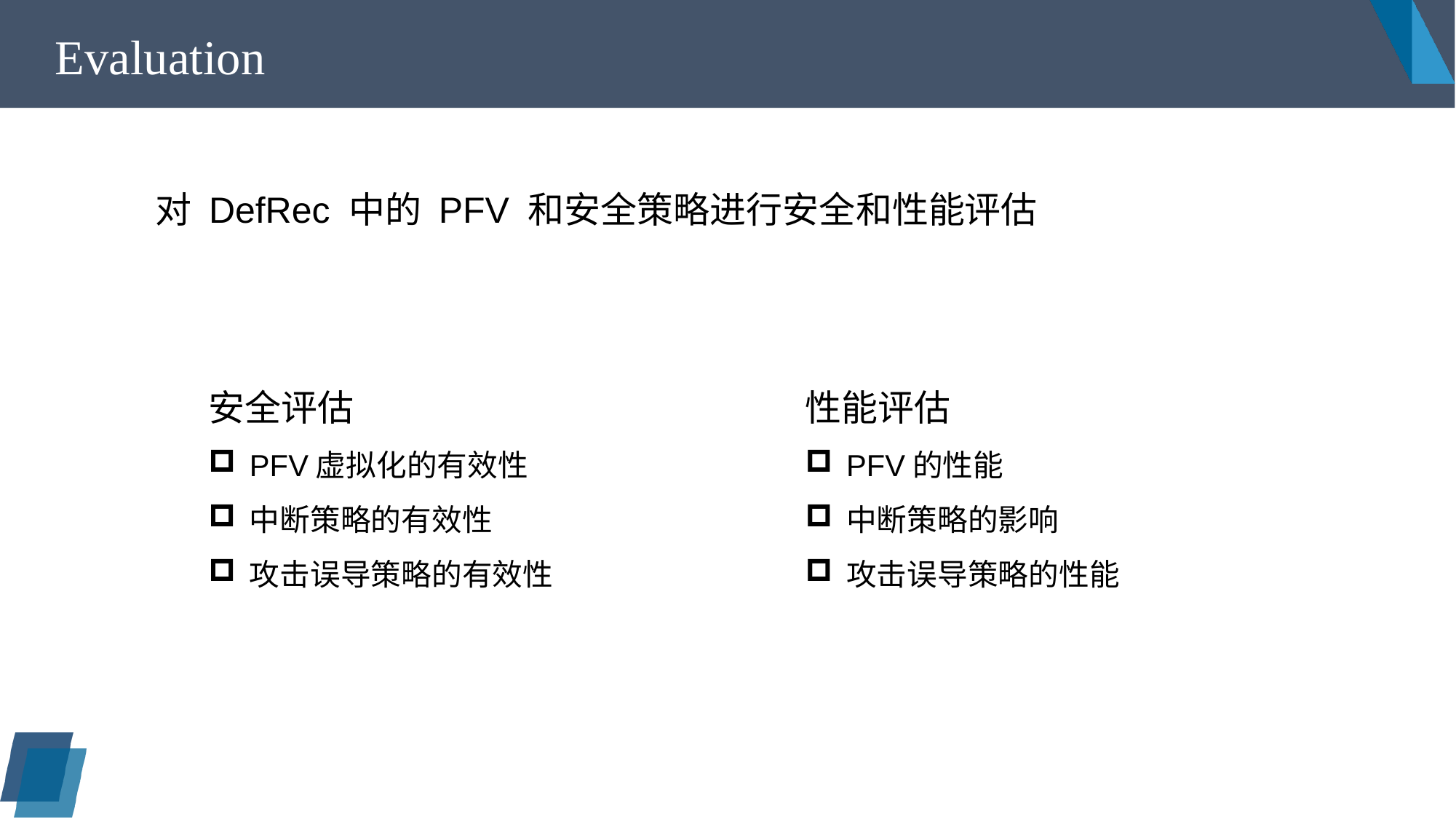

Evaluation
对 DefRec 中的 PFV 和安全策略进行安全和性能评估
安全评估
PFV虚拟化的有效性
中断策略的有效性
攻击误导策略的有效性
性能评估
PFV的性能
中断策略的影响
攻击误导策略的性能